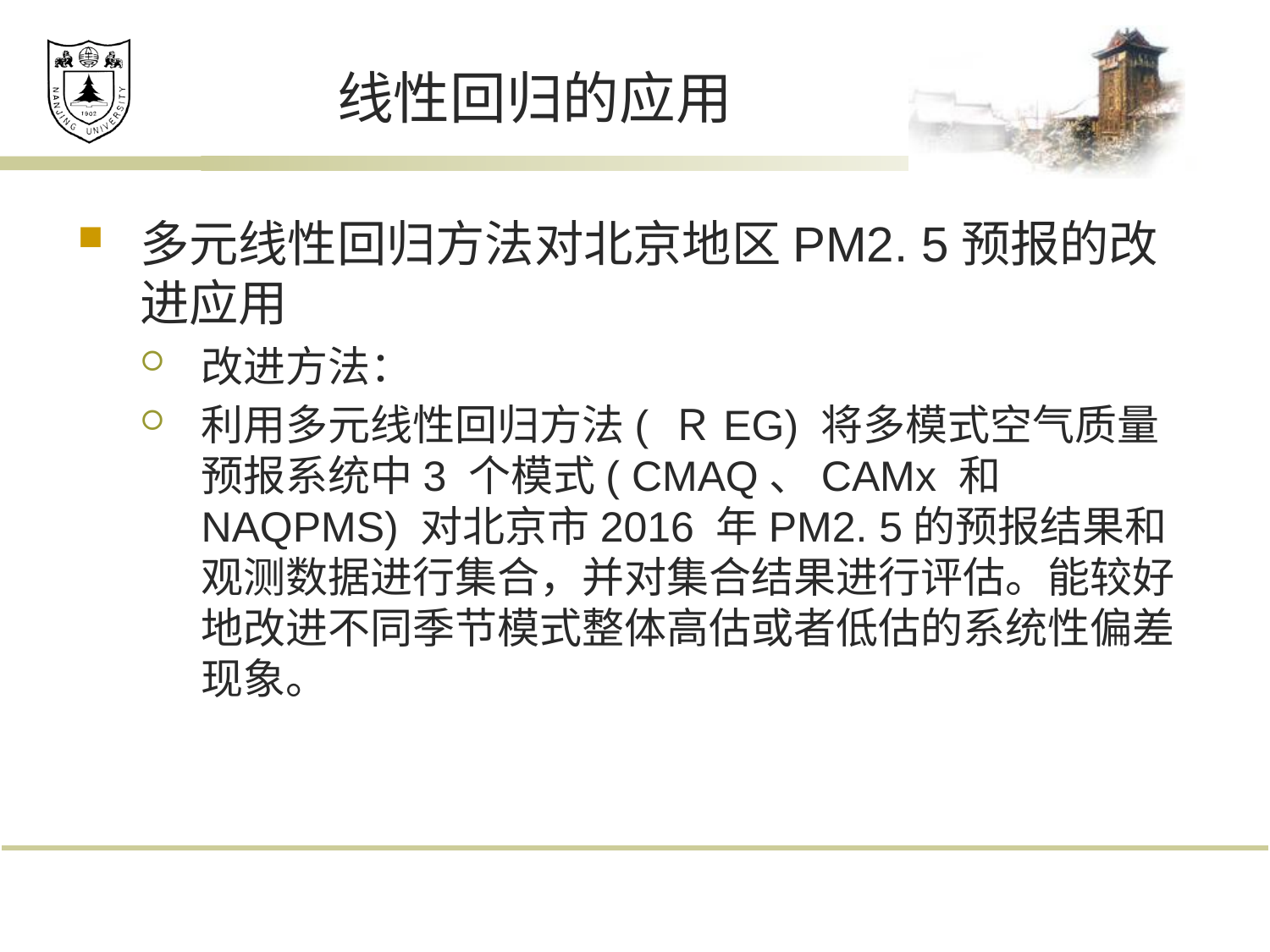

# 线性回归的应用
多元线性回归方法对北京地区PM2. 5预报的改进应用
改进方法：
利用多元线性回归方法( ＲEG) 将多模式空气质量预报系统中3 个模式( CMAQ、CAMx 和NAQPMS) 对北京市2016 年PM2. 5的预报结果和观测数据进行集合，并对集合结果进行评估。能较好地改进不同季节模式整体高估或者低估的系统性偏差现象。